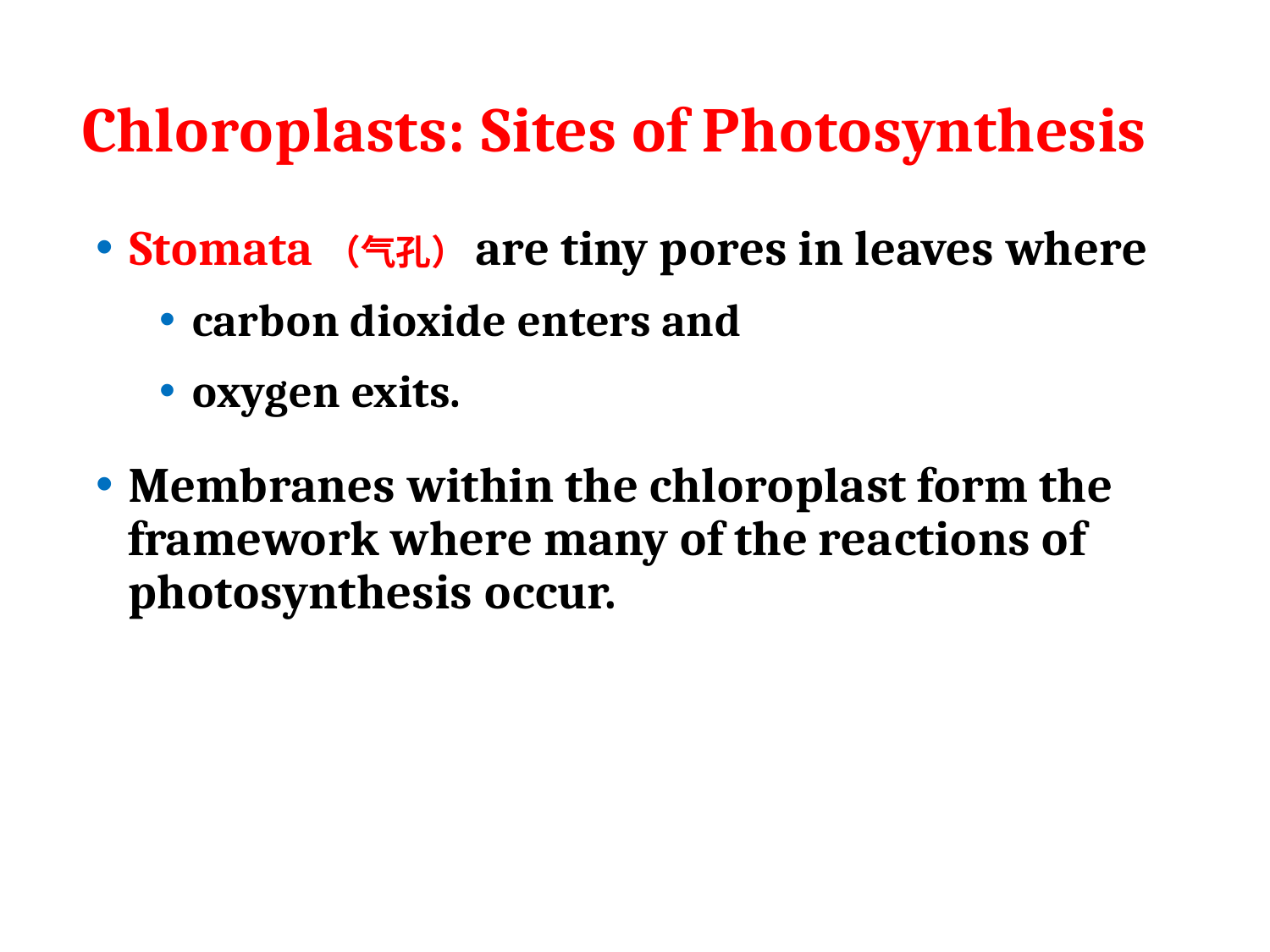

# Chloroplasts: Sites of Photosynthesis
Stomata（气孔）are tiny pores in leaves where
carbon dioxide enters and
oxygen exits.
Membranes within the chloroplast form the framework where many of the reactions of photosynthesis occur.